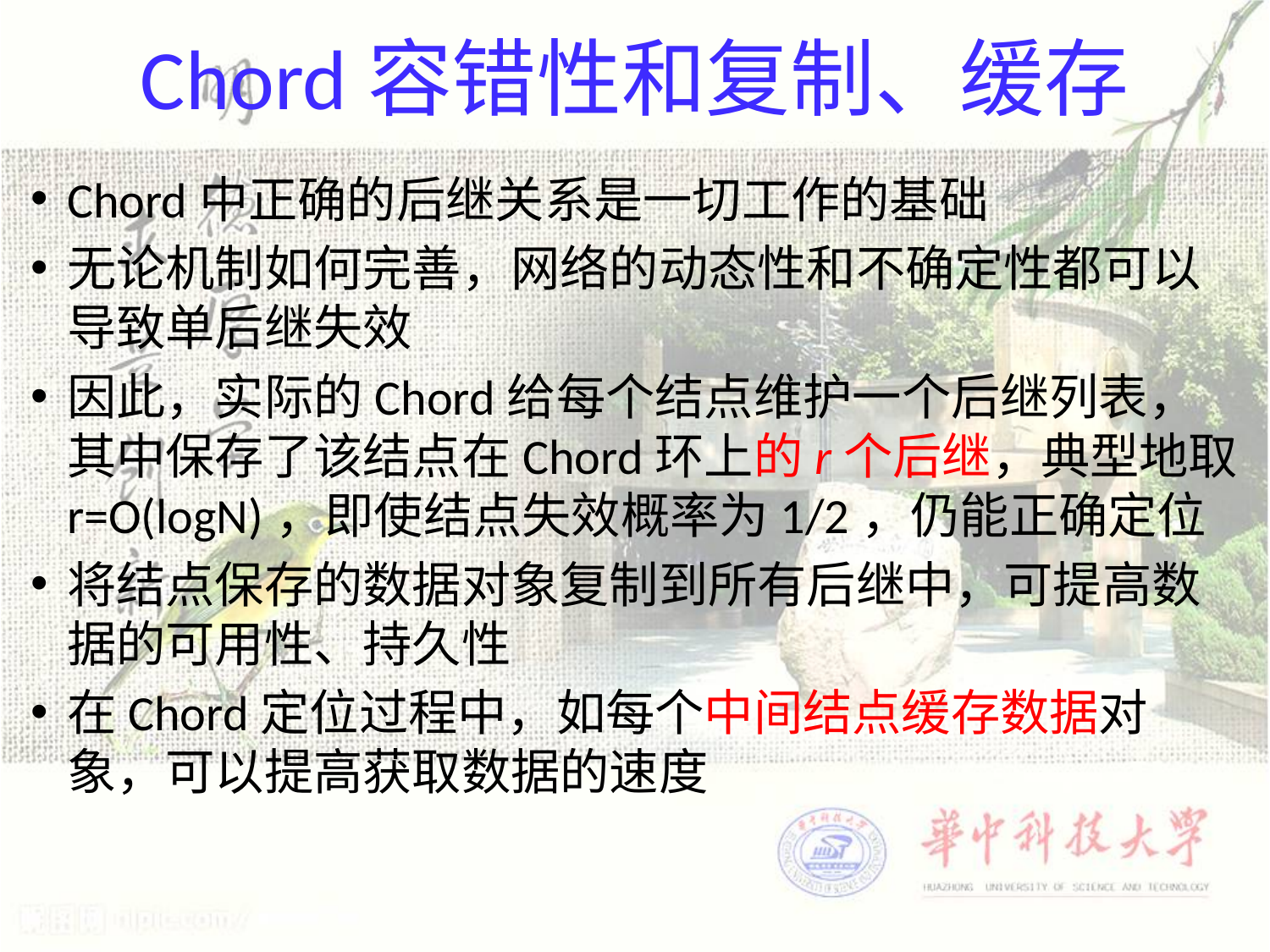

# Chord容错性和复制、缓存
Chord中正确的后继关系是一切工作的基础
无论机制如何完善，网络的动态性和不确定性都可以导致单后继失效
因此，实际的Chord给每个结点维护一个后继列表，其中保存了该结点在Chord环上的r个后继，典型地取r=O(logN)，即使结点失效概率为1/2，仍能正确定位
将结点保存的数据对象复制到所有后继中，可提高数据的可用性、持久性
在Chord定位过程中，如每个中间结点缓存数据对象，可以提高获取数据的速度